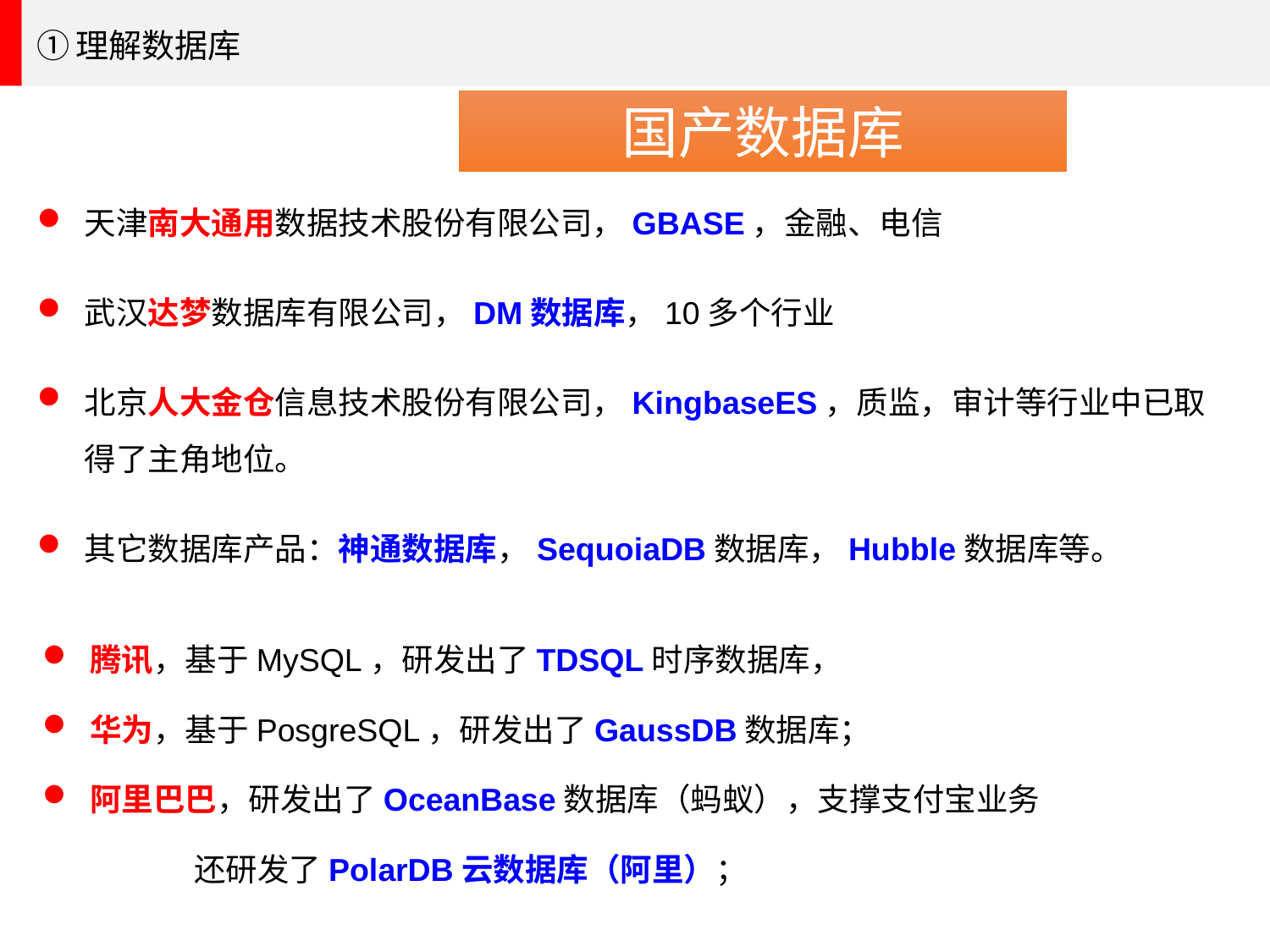

①理解数据库
国产数据库
天津南大通用数据技术股份有限公司，GBASE，金融、电信
武汉达梦数据库有限公司，DM数据库，10多个行业
北京人大金仓信息技术股份有限公司，KingbaseES，质监，审计等行业中已取得了主角地位。
其它数据库产品：神通数据库，SequoiaDB数据库，Hubble数据库等。

腾讯，基于MySQL，研发出了TDSQL时序数据库，
华为，基于PosgreSQL，研发出了GaussDB数据库；
阿里巴巴，研发出了OceanBase数据库（蚂蚁），支撑支付宝业务
                    还研发了PolarDB云数据库（阿里）；